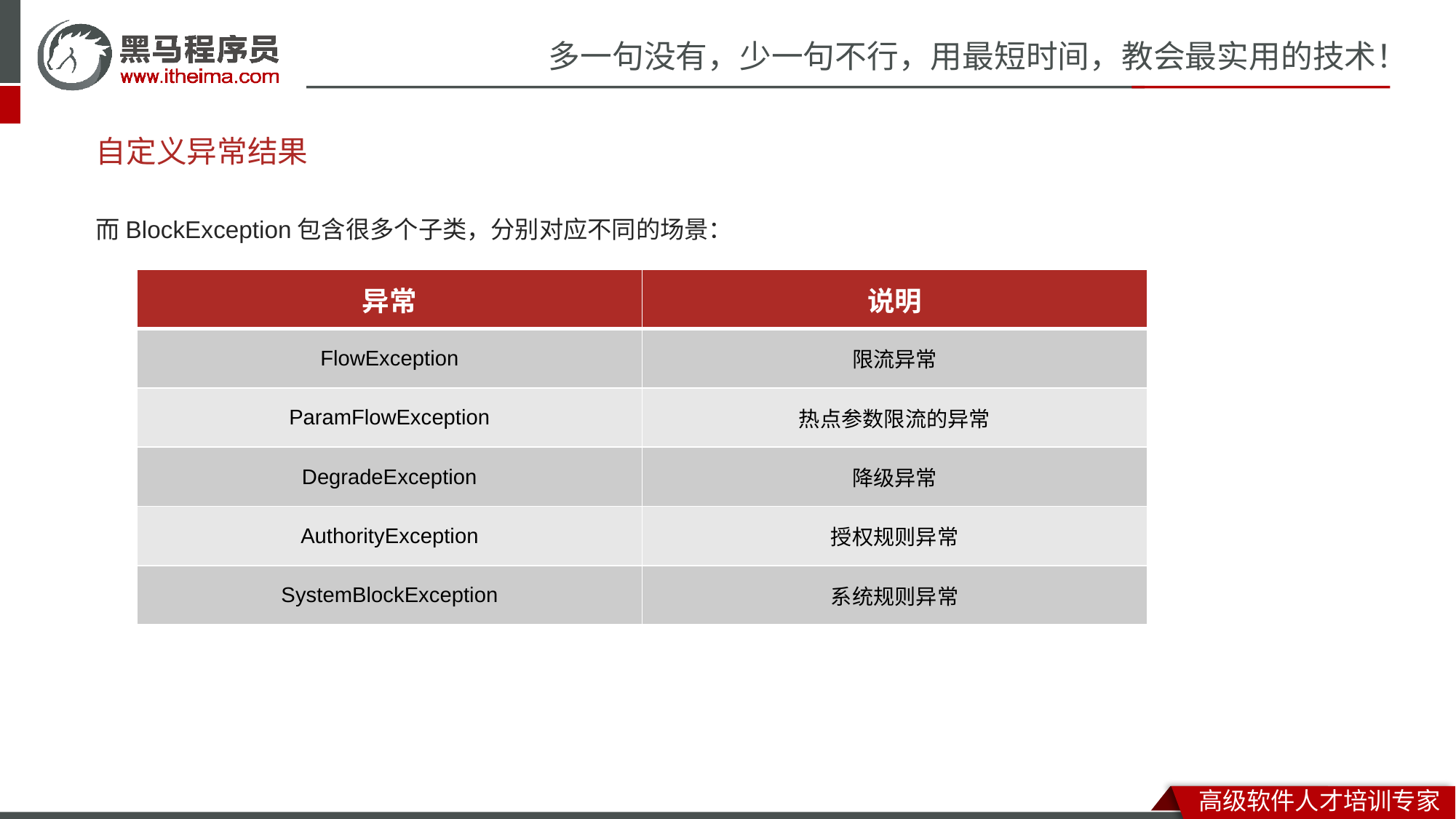

# 自定义异常结果
而BlockException包含很多个子类，分别对应不同的场景：
| 异常 | 说明 |
| --- | --- |
| FlowException | 限流异常 |
| ParamFlowException | 热点参数限流的异常 |
| DegradeException | 降级异常 |
| AuthorityException | 授权规则异常 |
| SystemBlockException | 系统规则异常 |